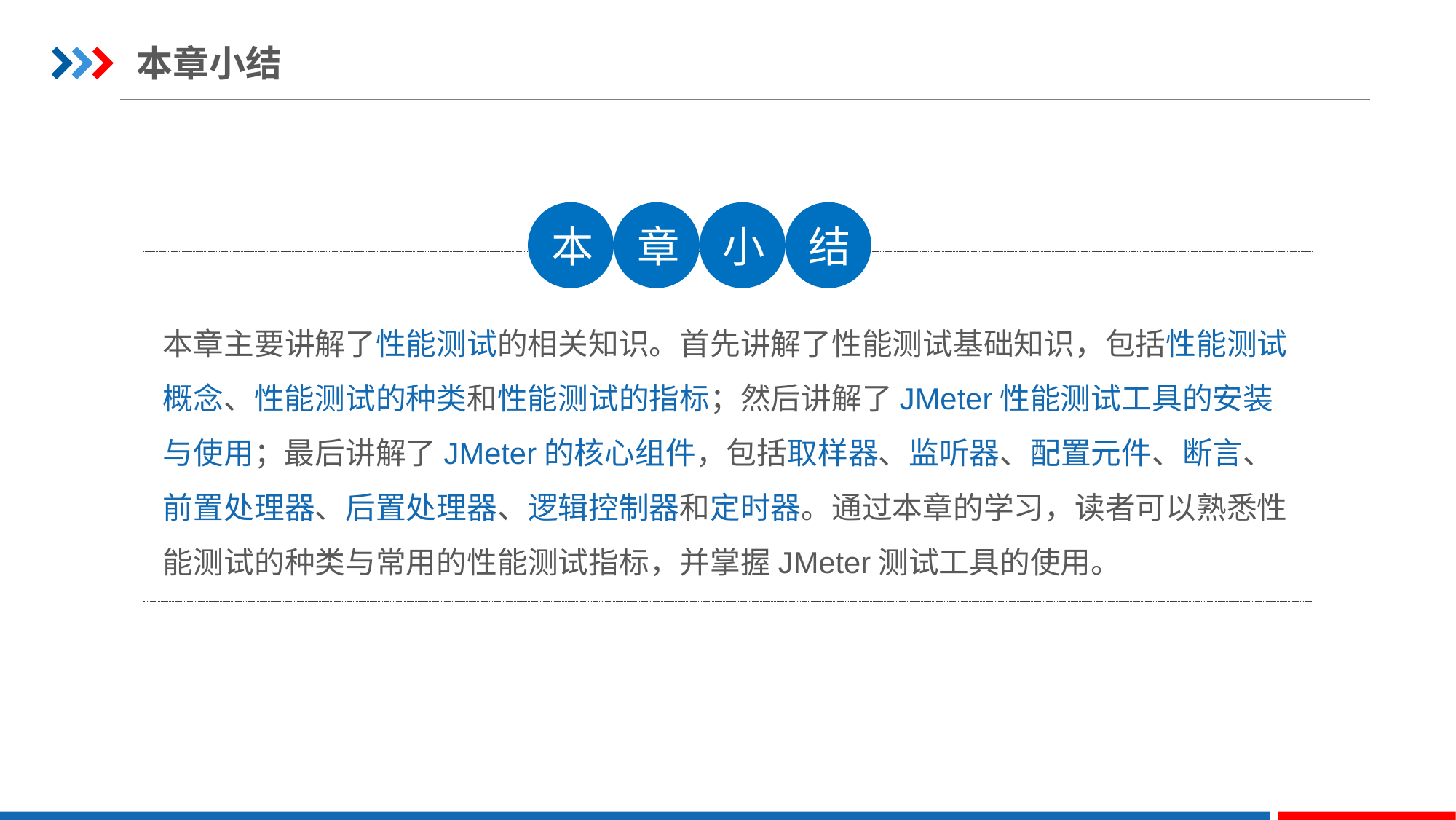

本章小结
本
章
小
结

本章主要讲解了性能测试的相关知识。首先讲解了性能测试基础知识，包括性能测试概念、性能测试的种类和性能测试的指标；然后讲解了JMeter性能测试工具的安装与使用；最后讲解了JMeter的核心组件，包括取样器、监听器、配置元件、断言、前置处理器、后置处理器、逻辑控制器和定时器。通过本章的学习，读者可以熟悉性能测试的种类与常用的性能测试指标，并掌握JMeter测试工具的使用。